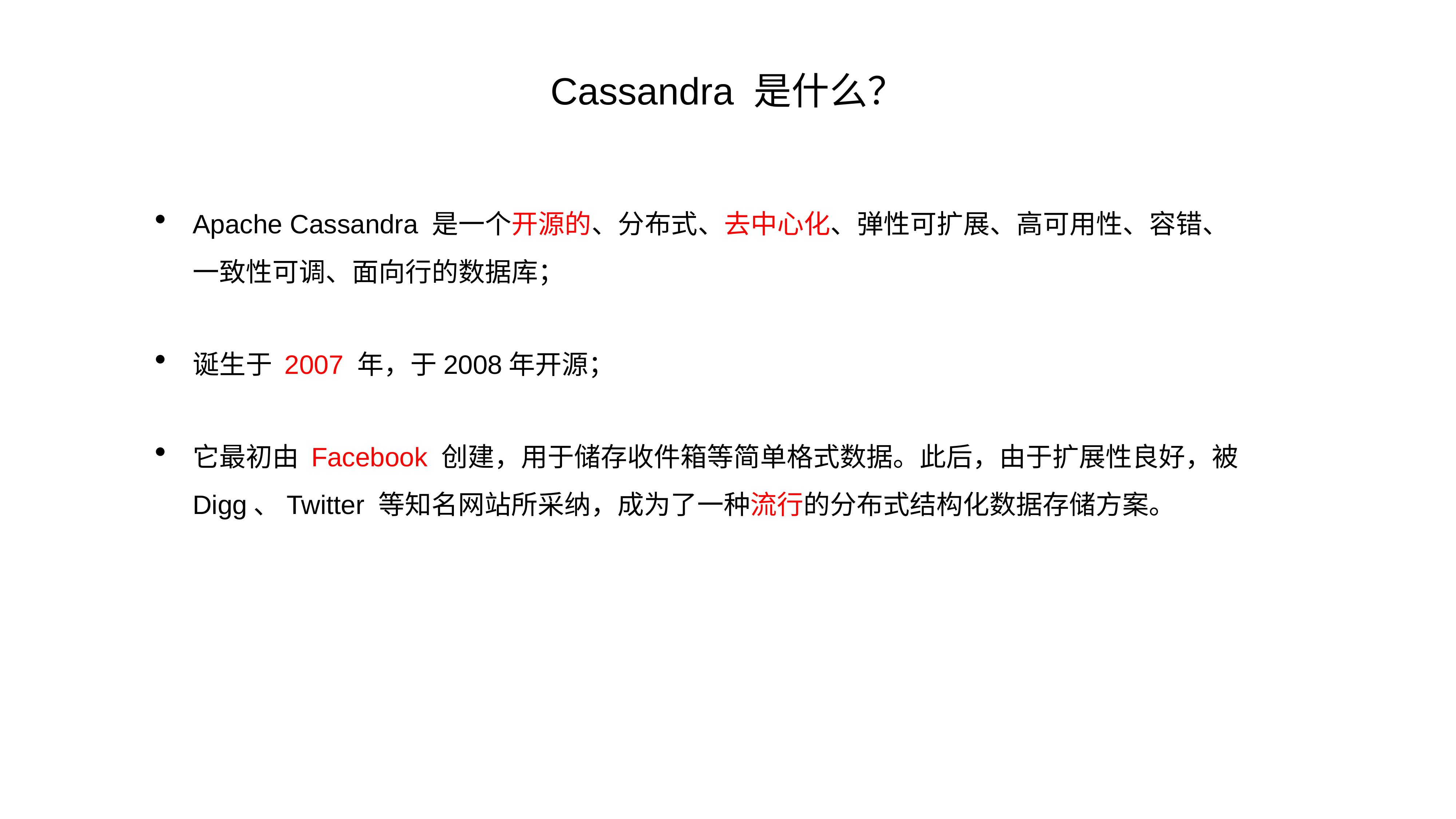

# Cassandra 是什么？
Apache Cassandra 是一个开源的、分布式、去中心化、弹性可扩展、高可用性、容错、一致性可调、面向行的数据库；
诞生于 2007 年，于2008年开源；
它最初由 Facebook 创建，用于储存收件箱等简单格式数据。此后，由于扩展性良好，被 Digg、Twitter 等知名网站所采纳，成为了一种流行的分布式结构化数据存储方案。